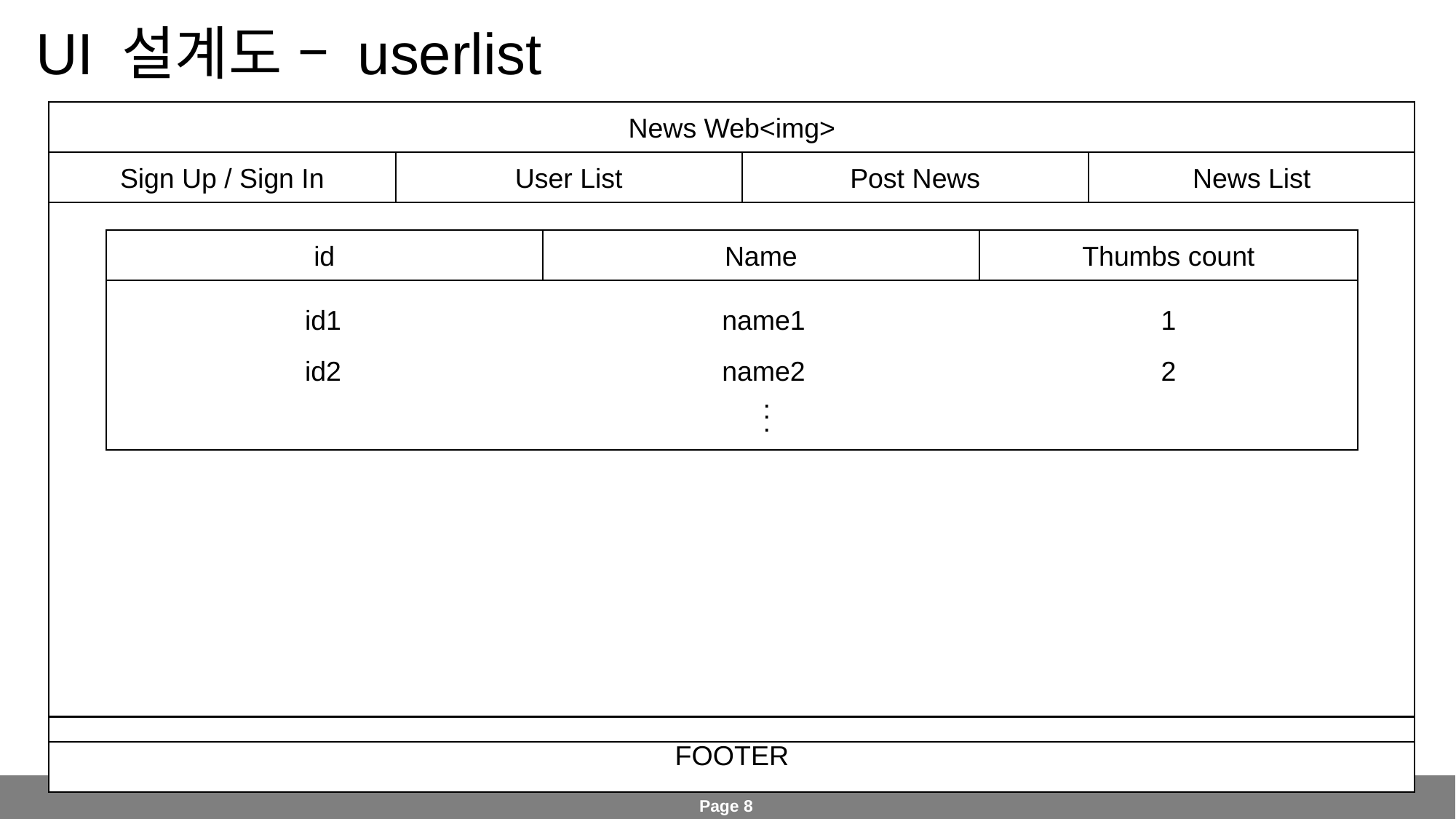

# UI 설계도 – userlist

News Web<img>
Sign Up / Sign In
User List
Post News
News List

id
Name
Thumbs count
id1
name1
1
id2
name2
2
·
·
·
FOOTER